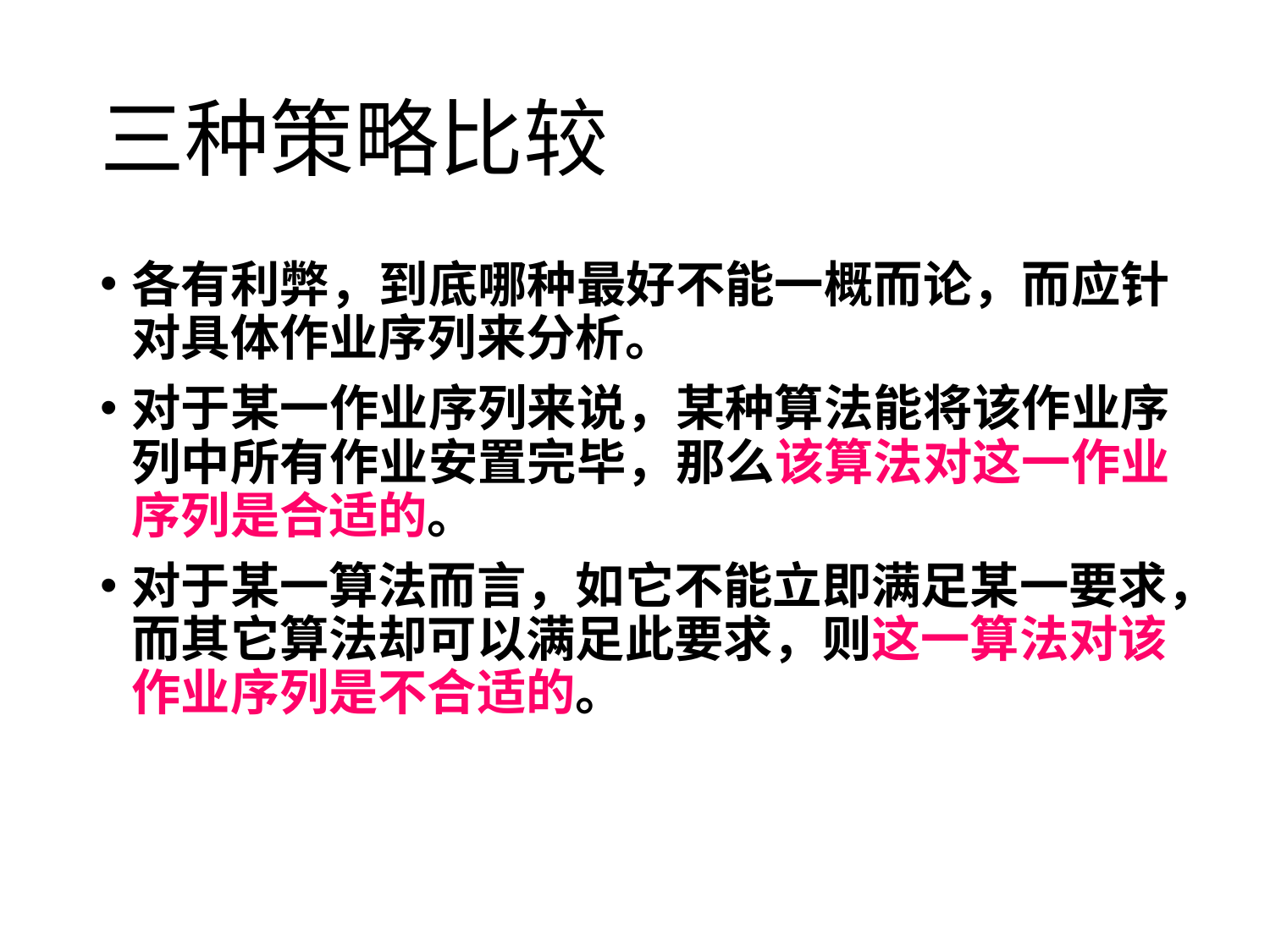

# 三种策略比较
各有利弊，到底哪种最好不能一概而论，而应针对具体作业序列来分析。
对于某一作业序列来说，某种算法能将该作业序列中所有作业安置完毕，那么该算法对这一作业序列是合适的。
对于某一算法而言，如它不能立即满足某一要求，而其它算法却可以满足此要求，则这一算法对该作业序列是不合适的。